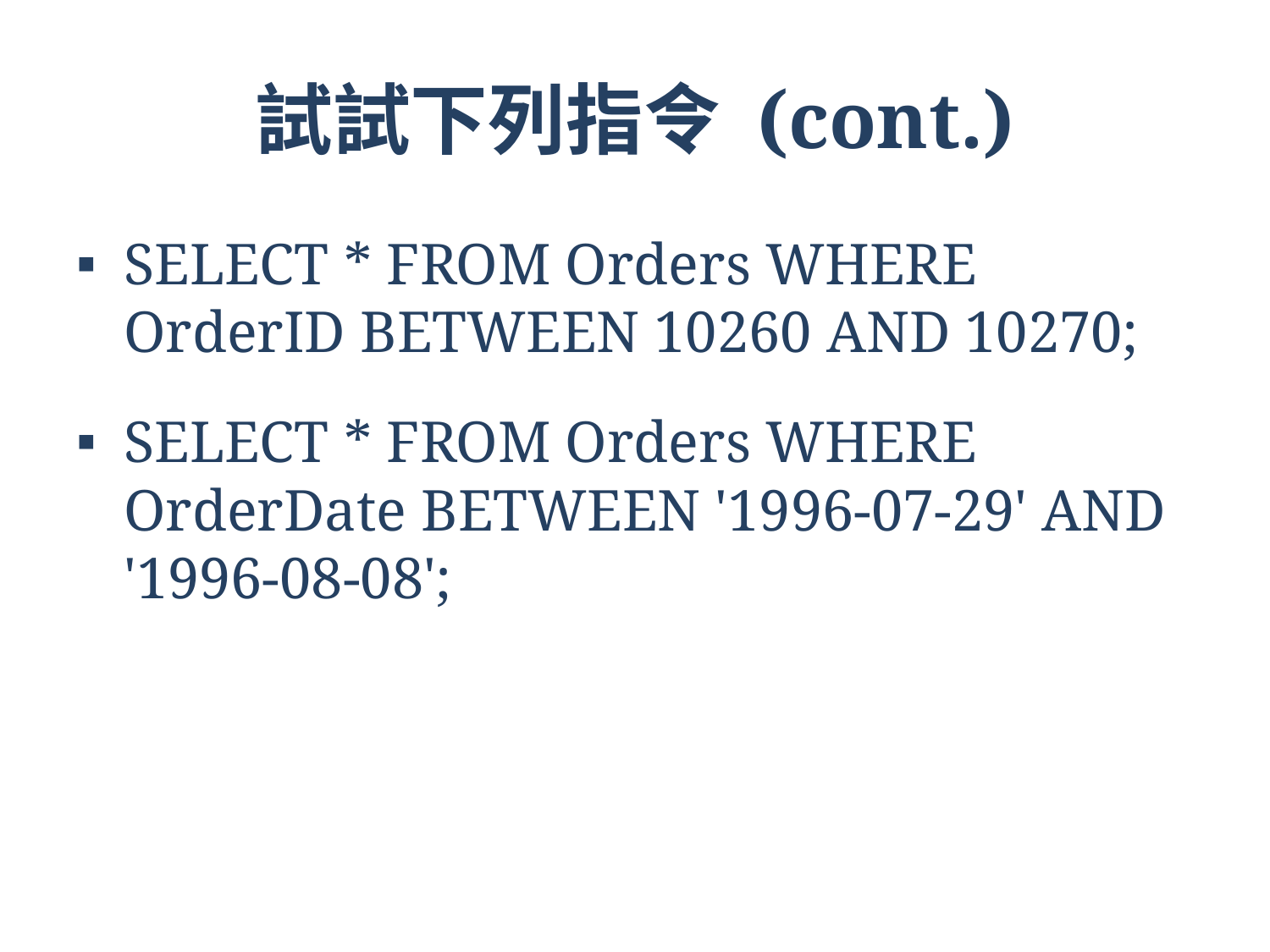

# 試試下列指令 (cont.)
SELECT * FROM Orders WHERE OrderID BETWEEN 10260 AND 10270;
SELECT * FROM Orders WHERE OrderDate BETWEEN '1996-07-29' AND '1996-08-08';